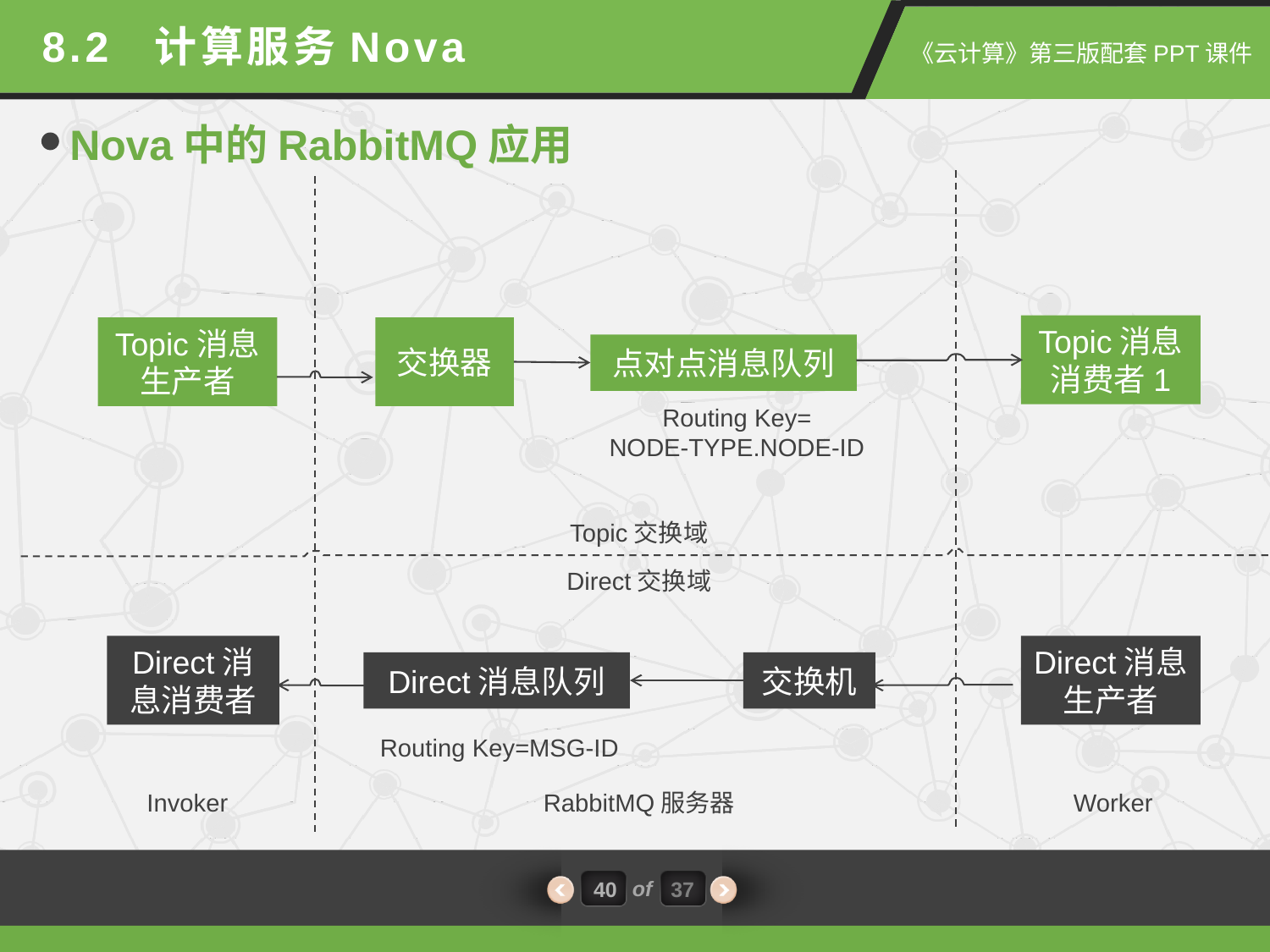

8.2  计算服务Nova
Nova中的RabbitMQ应用

Topic消息消费者1
Topic消息生产者
交换器
点对点消息队列

Routing Key=
NODE-TYPE.NODE-ID
Topic交换域

Direct交换域
Direct消息消费者
Direct消息生产者
Direct消息队列
交换机

Routing Key=MSG-ID
Invoker
RabbitMQ服务器
Worker
40